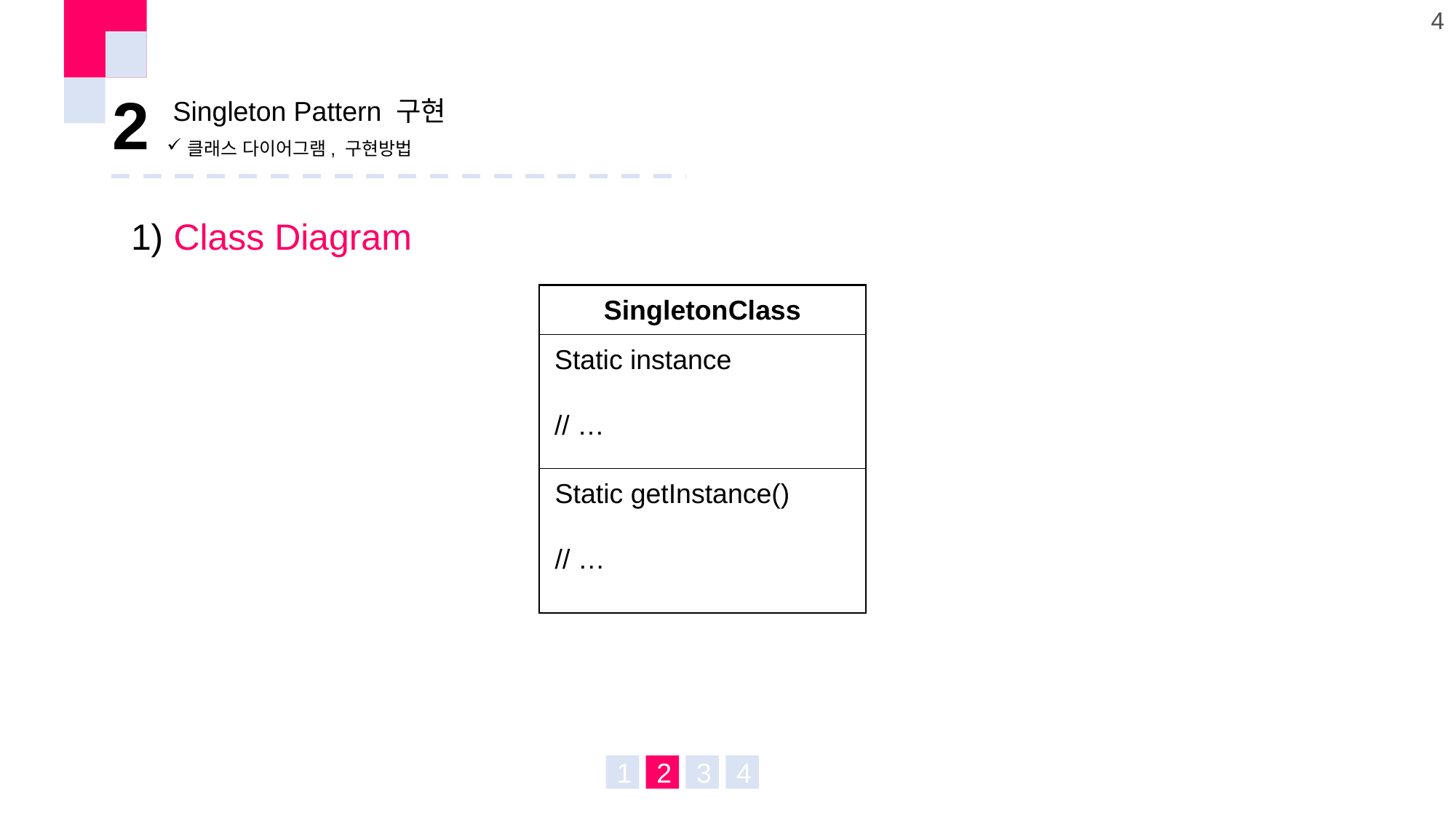

4

 2

Singleton Pattern 구현
클래스 다이어그램, 구현방법
1) Class Diagram

SingletonClass
Static instance

// …
Static getInstance()

// …
1
2
3
4